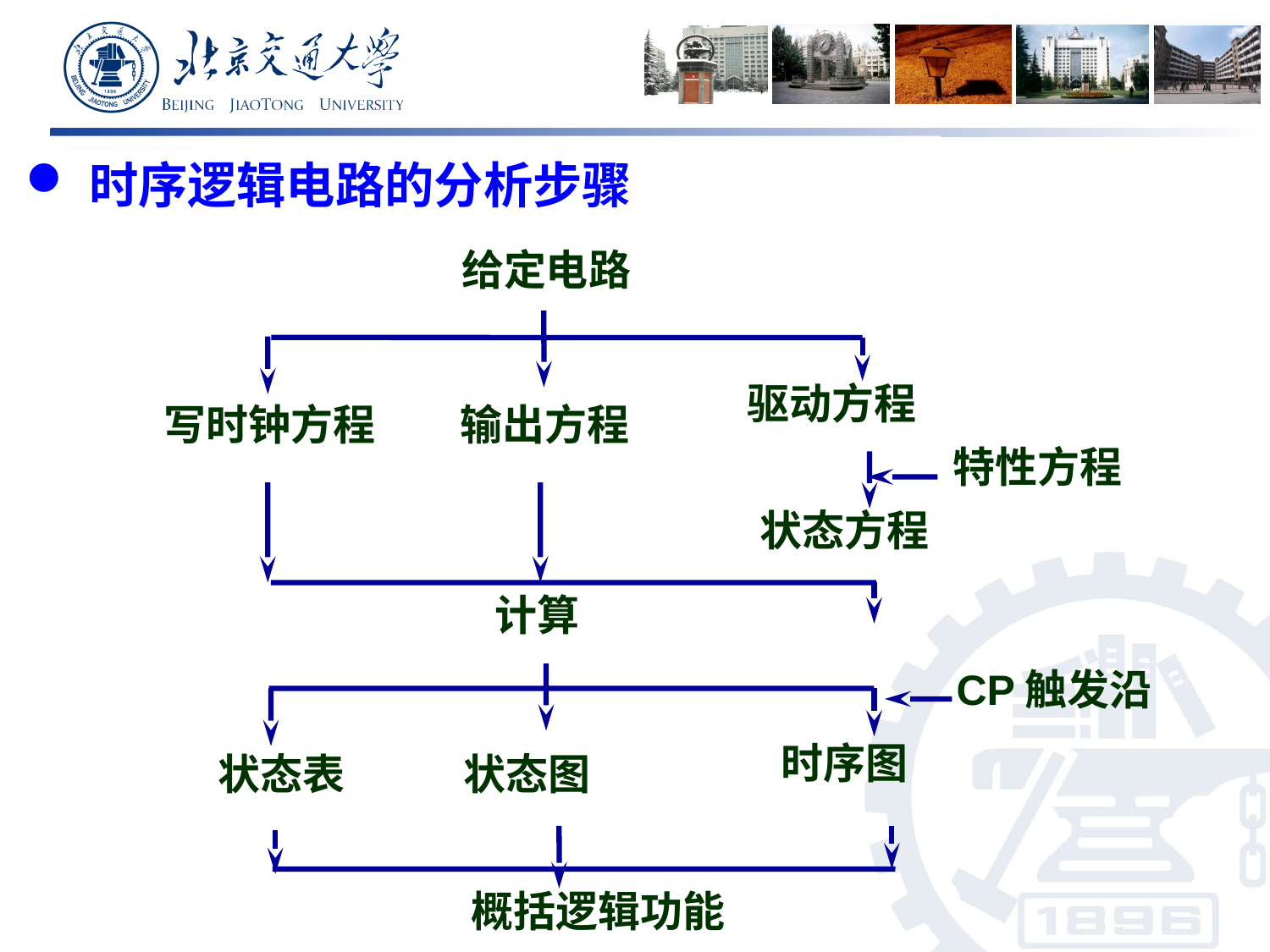

时序逻辑电路的分析步骤
给定电路

驱动方程
写时钟方程
输出方程
特性方程

状态方程

计算

CP触发沿

时序图
状态表
状态图

概括逻辑功能